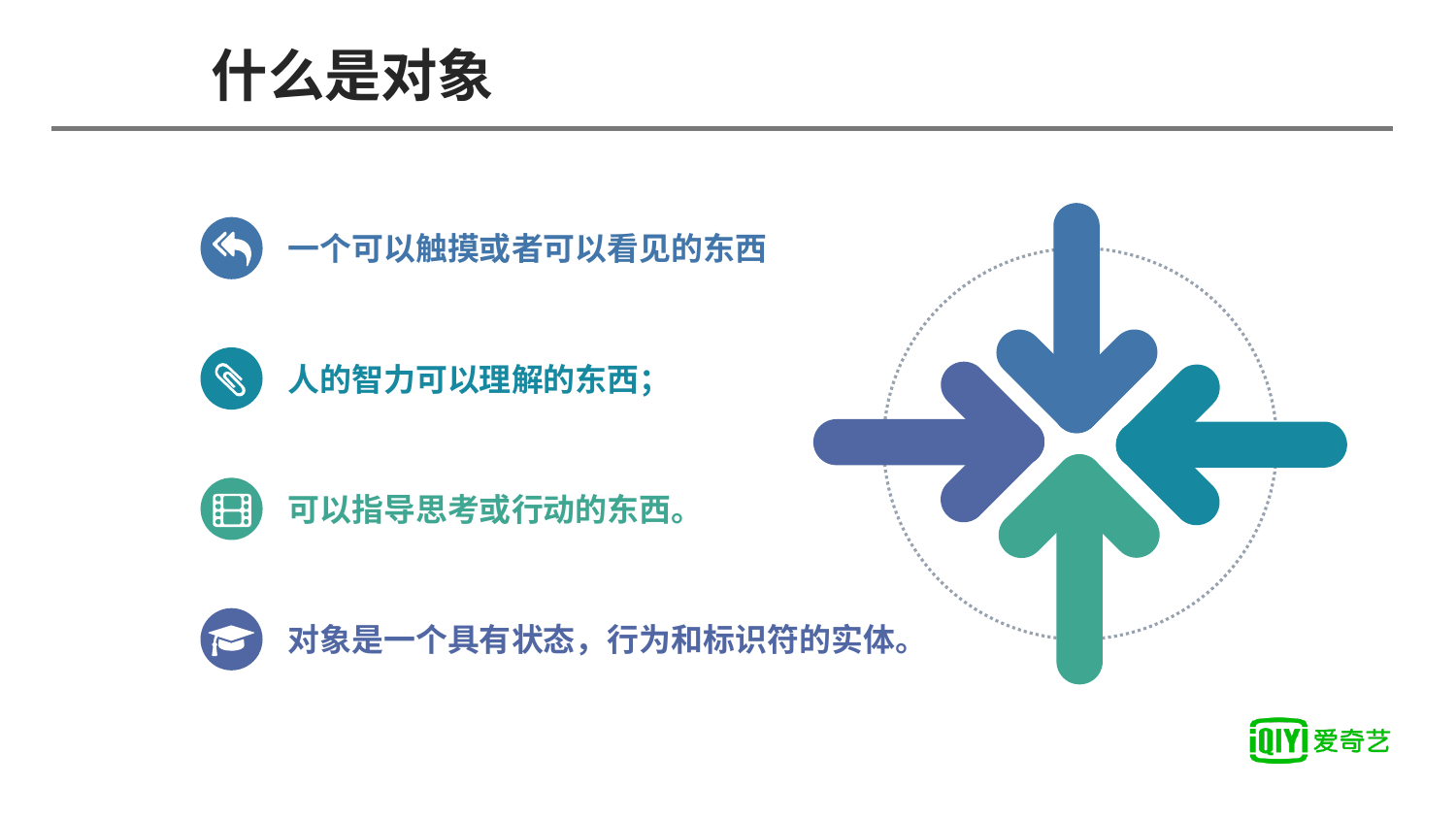

# 什么是对象

一个可以触摸或者可以看见的东西
人的智力可以理解的东西；
可以指导思考或行动的东西。
对象是一个具有状态，行为和标识符的实体。